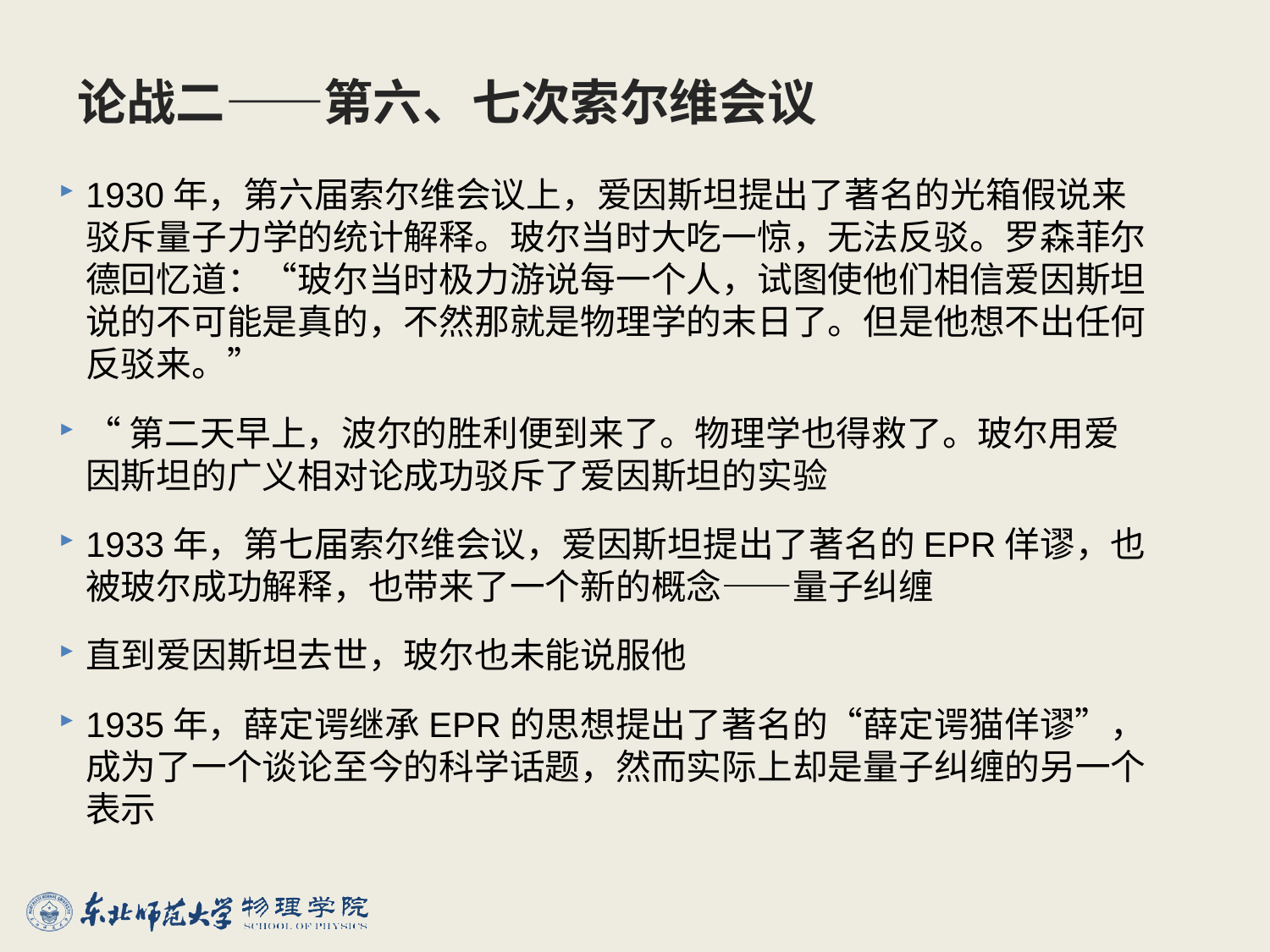

# 论战二——第六、七次索尔维会议
1930年，第六届索尔维会议上，爱因斯坦提出了著名的光箱假说来驳斥量子力学的统计解释。玻尔当时大吃一惊，无法反驳。罗森菲尔德回忆道：“玻尔当时极力游说每一个人，试图使他们相信爱因斯坦说的不可能是真的，不然那就是物理学的末日了。但是他想不出任何反驳来。”
“第二天早上，波尔的胜利便到来了。物理学也得救了。玻尔用爱因斯坦的广义相对论成功驳斥了爱因斯坦的实验
1933年，第七届索尔维会议，爱因斯坦提出了著名的EPR佯谬，也被玻尔成功解释，也带来了一个新的概念——量子纠缠
直到爱因斯坦去世，玻尔也未能说服他
1935年，薛定谔继承EPR的思想提出了著名的“薛定谔猫佯谬”，成为了一个谈论至今的科学话题，然而实际上却是量子纠缠的另一个表示